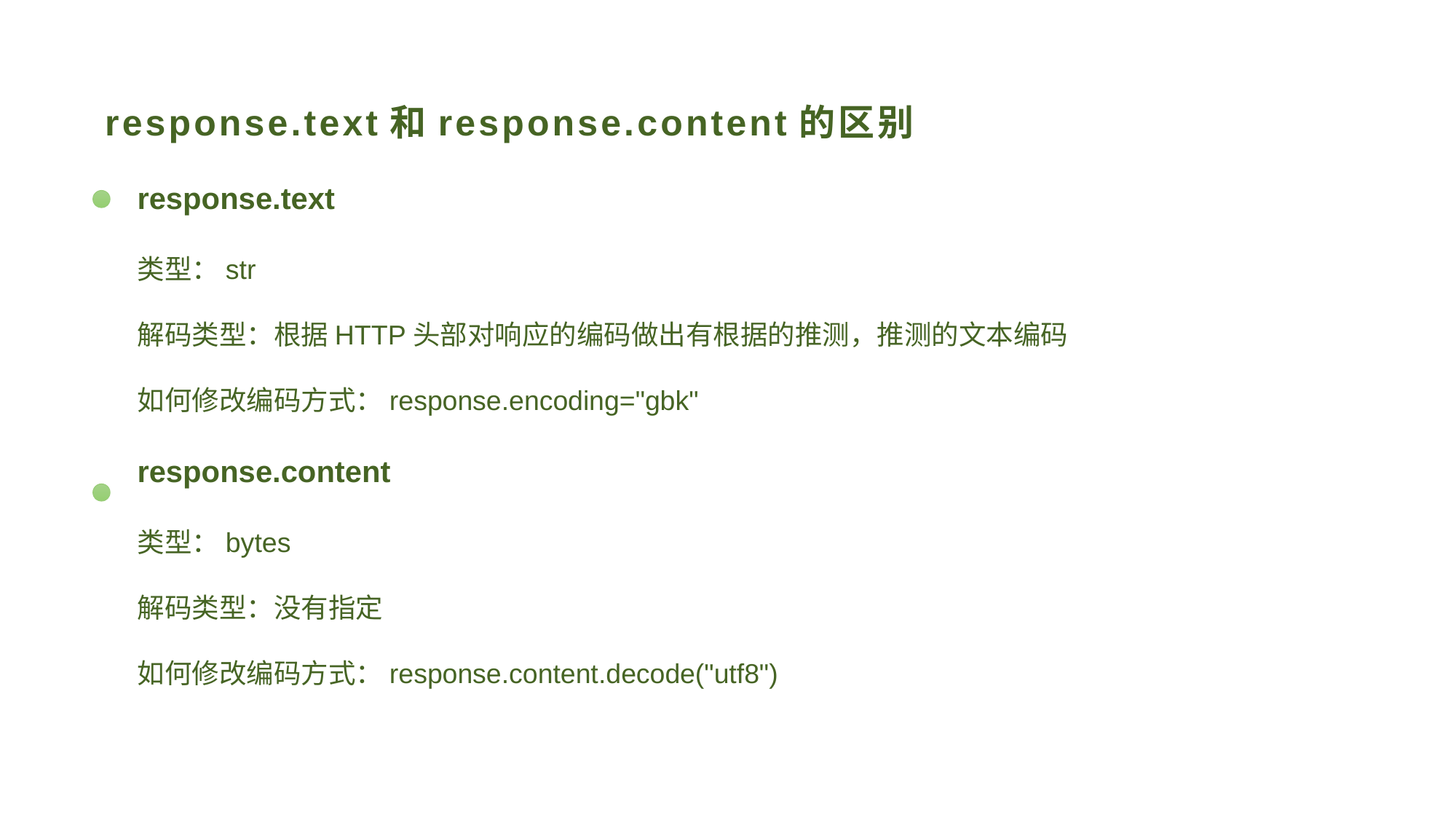

# response.text和response.content的区别
response.text

类型：str

解码类型：根据HTTP头部对响应的编码做出有根据的推测，推测的文本编码

如何修改编码方式：response.encoding="gbk"

response.content

类型：bytes

解码类型：没有指定

如何修改编码方式：response.content.decode("utf8")